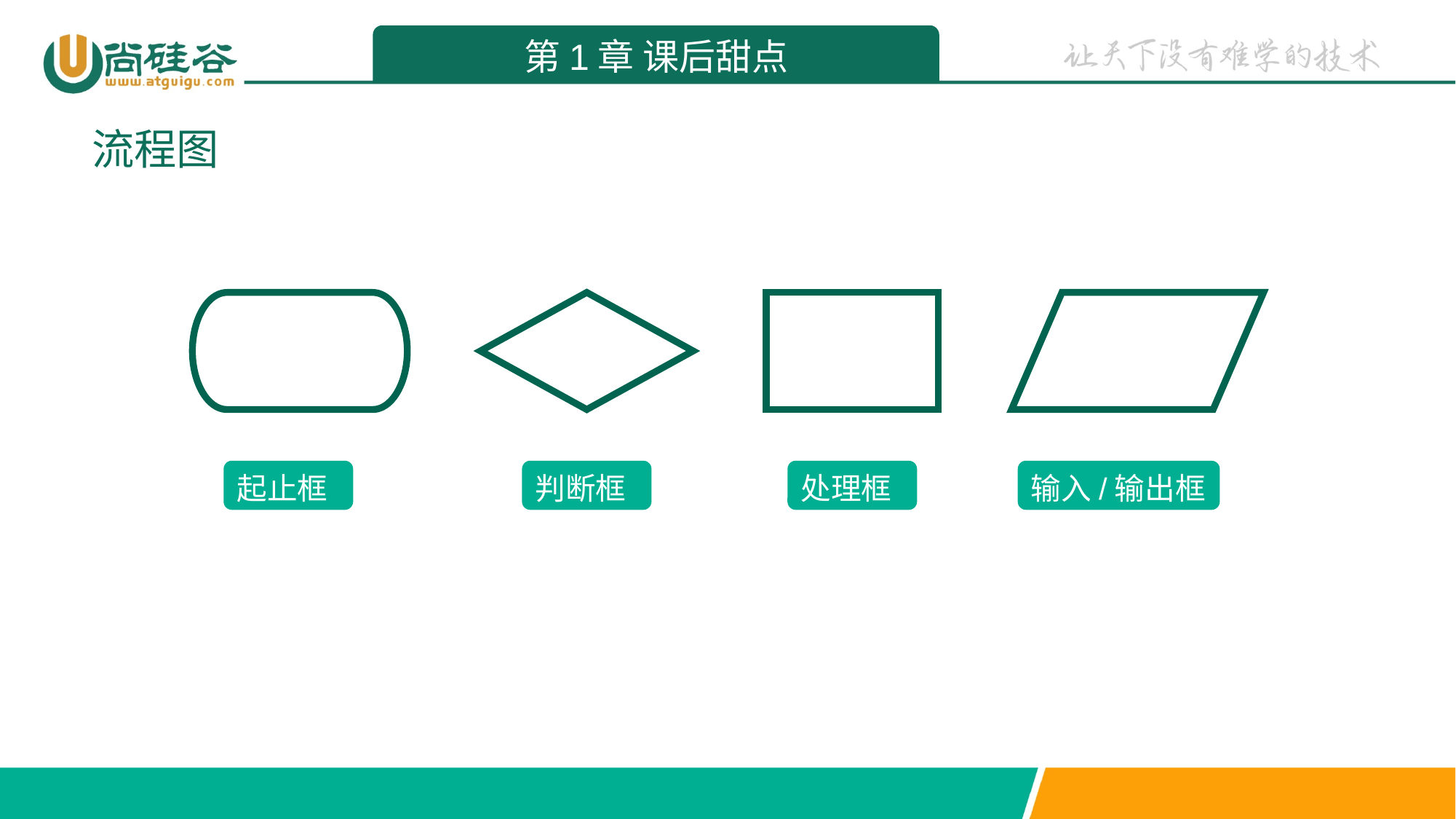

第1章 课后甜点
流程图

起止框
判断框
处理框
输入/输出框